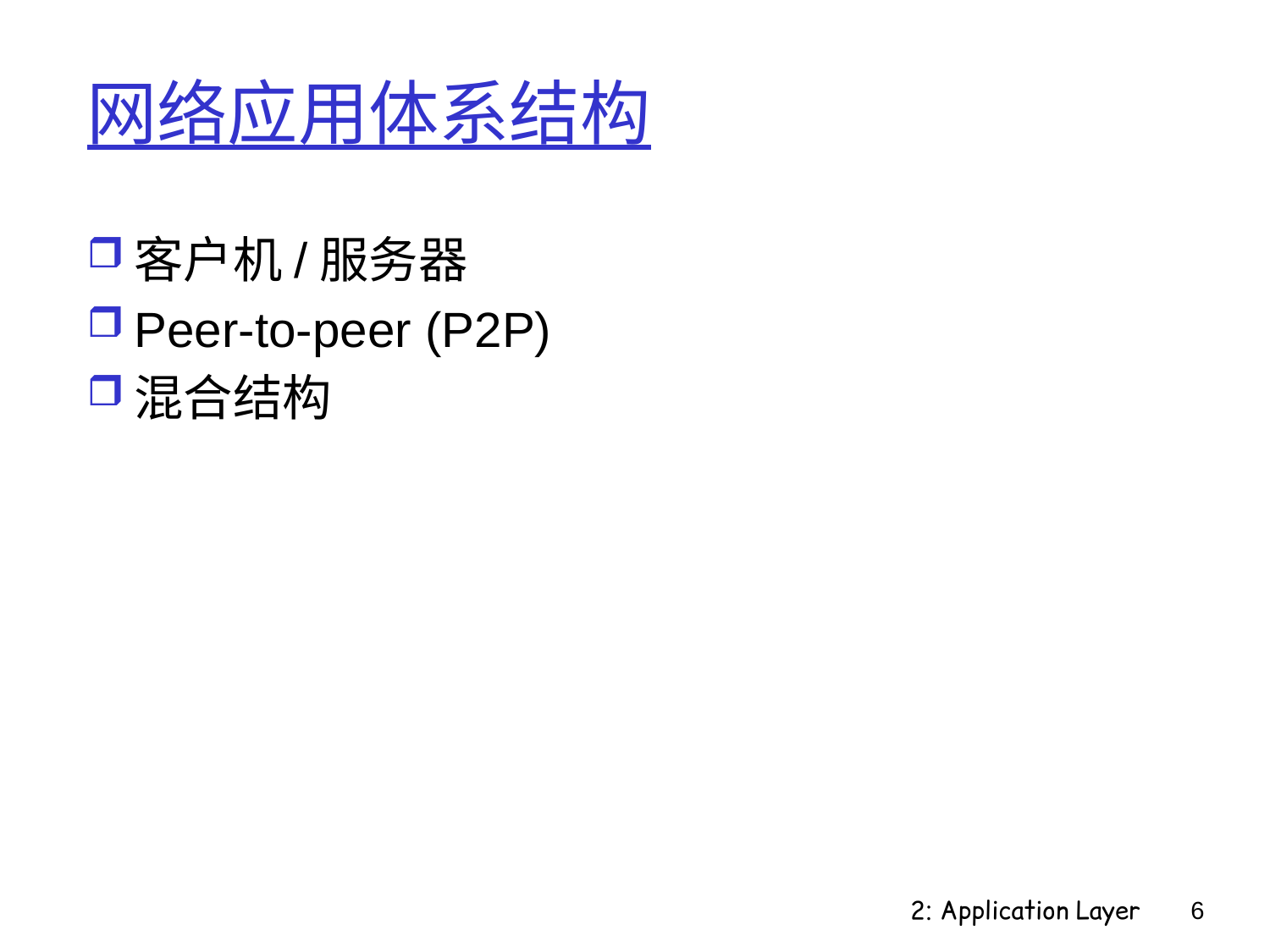

# 网络应用体系结构
客户机/服务器
Peer-to-peer (P2P)
混合结构
2: Application Layer
6